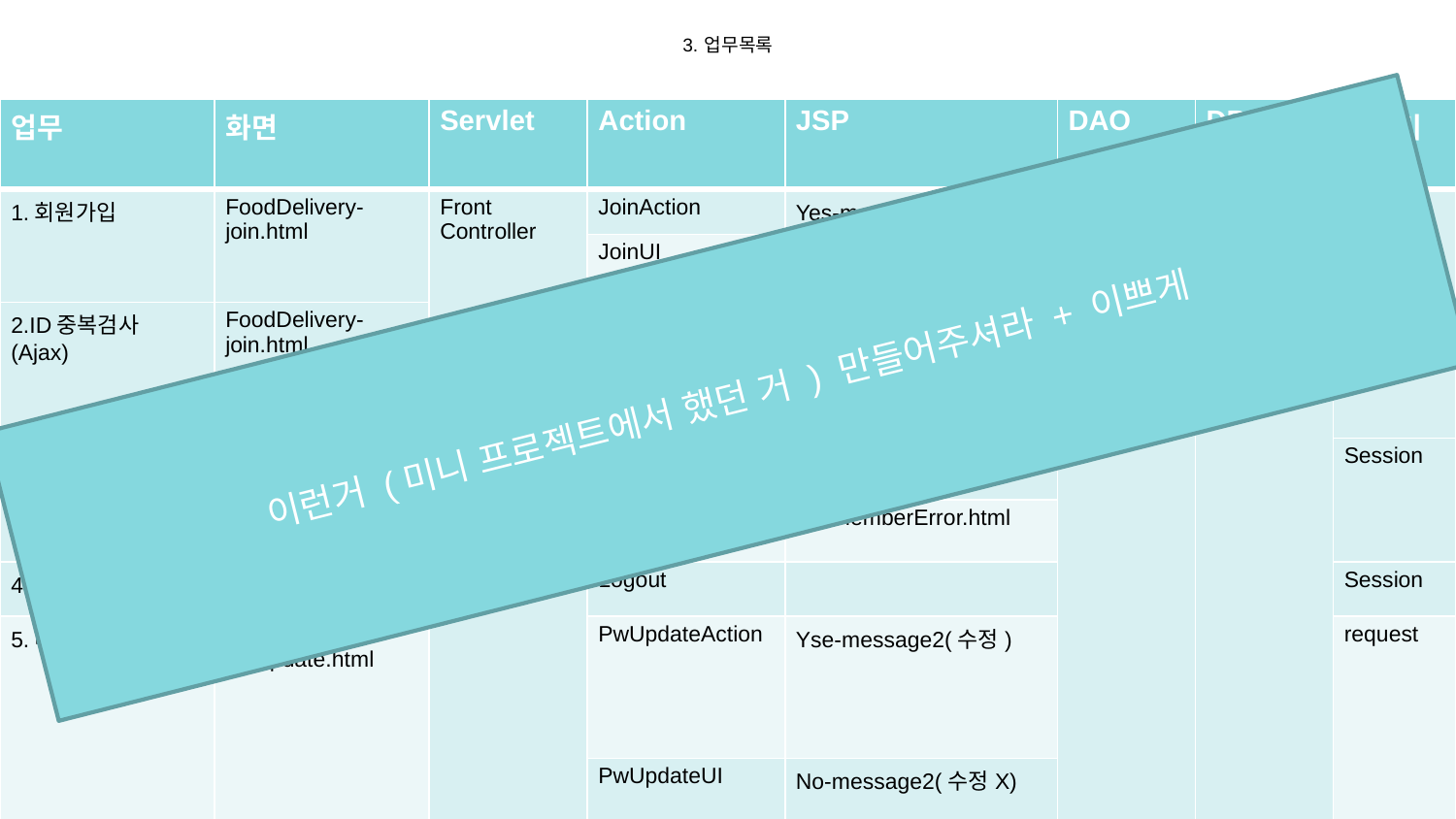

# 3. 업무목록
| 업무 | 화면 | Servlet | Action | JSP | DAO | DB | 메모리 |
| --- | --- | --- | --- | --- | --- | --- | --- |
| 1.회원가입 | FoodDelivery-join.html | Front Controller | JoinAction | Yes-message(성공) | JoinDAO | 회원DB | request |
|  |  |  | JoinUI | No-message(실패) |  |  |  |
| 2.ID중복검사 (Ajax) | FoodDelivery-join.html |  | IdCheckAction | Yes-message3(중복) |  |  | request |
|  |  |  |  | NO-message3(중복X) |  |  |  |
| 3.로그인 | FoodDelivery-login.html |  | LoginAction | Yes-memberOK |  |  | Session |
|  |  |  | LoginUI | No-memberError.html |  |  |  |
| 4.로그아웃 | menu.jsp |  | Logout |  |  |  | Session |
| 5.비밀번호수정 | FoodDelivery-pwUpdate.html |  | PwUpdateAction | Yse-message2(수정) |  |  | request |
|  |  |  | PwUpdateUI | No-message2(수정X) |  |  |  |
이런거 (미니 프로젝트에서 했던 거 ) 만들어주셔라 + 이쁘게